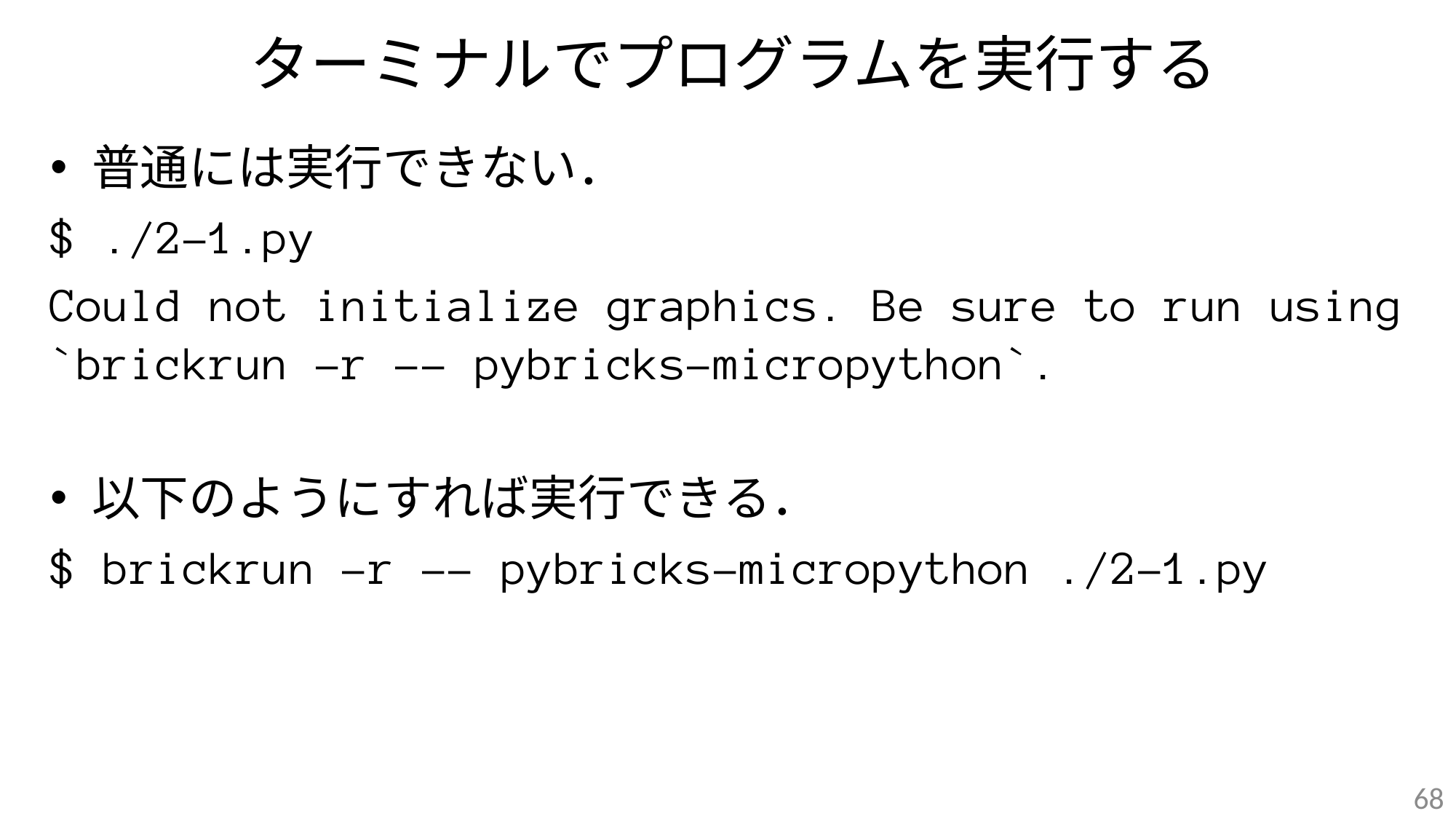

# ターミナルでプログラムを実行する
普通には実行できない．
$ ./2-1.py
Could not initialize graphics. Be sure to run using `brickrun -r -- pybricks-micropython`.

以下のようにすれば実行できる．
$ brickrun -r -- pybricks-micropython ./2-1.py
68